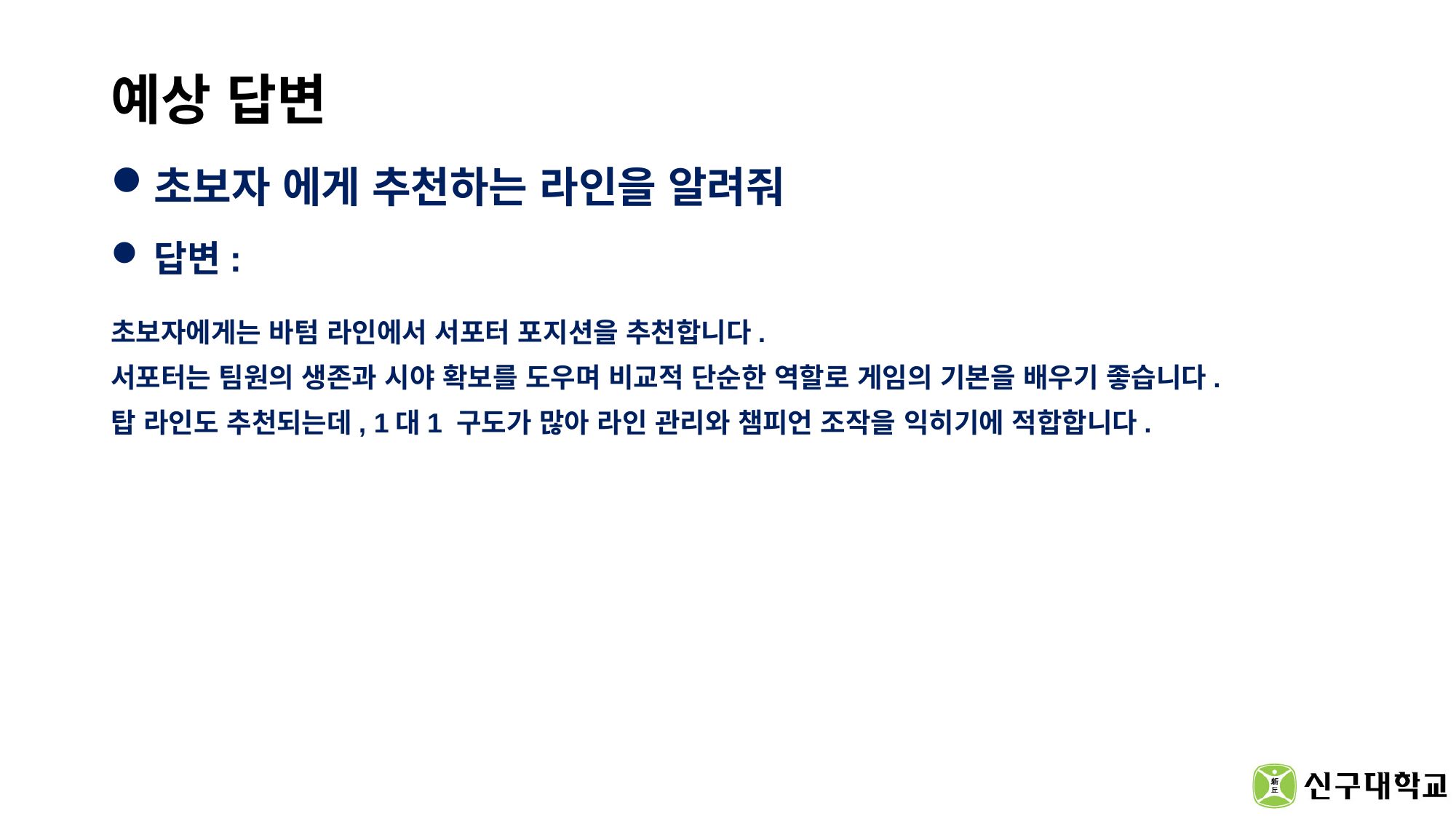

# 예상 답변
초보자 에게 추천하는 라인을 알려줘
답변:
초보자에게는 바텀 라인에서 서포터 포지션을 추천합니다.
서포터는 팀원의 생존과 시야 확보를 도우며 비교적 단순한 역할로 게임의 기본을 배우기 좋습니다.
탑 라인도 추천되는데, 1대1 구도가 많아 라인 관리와 챔피언 조작을 익히기에 적합합니다​​.